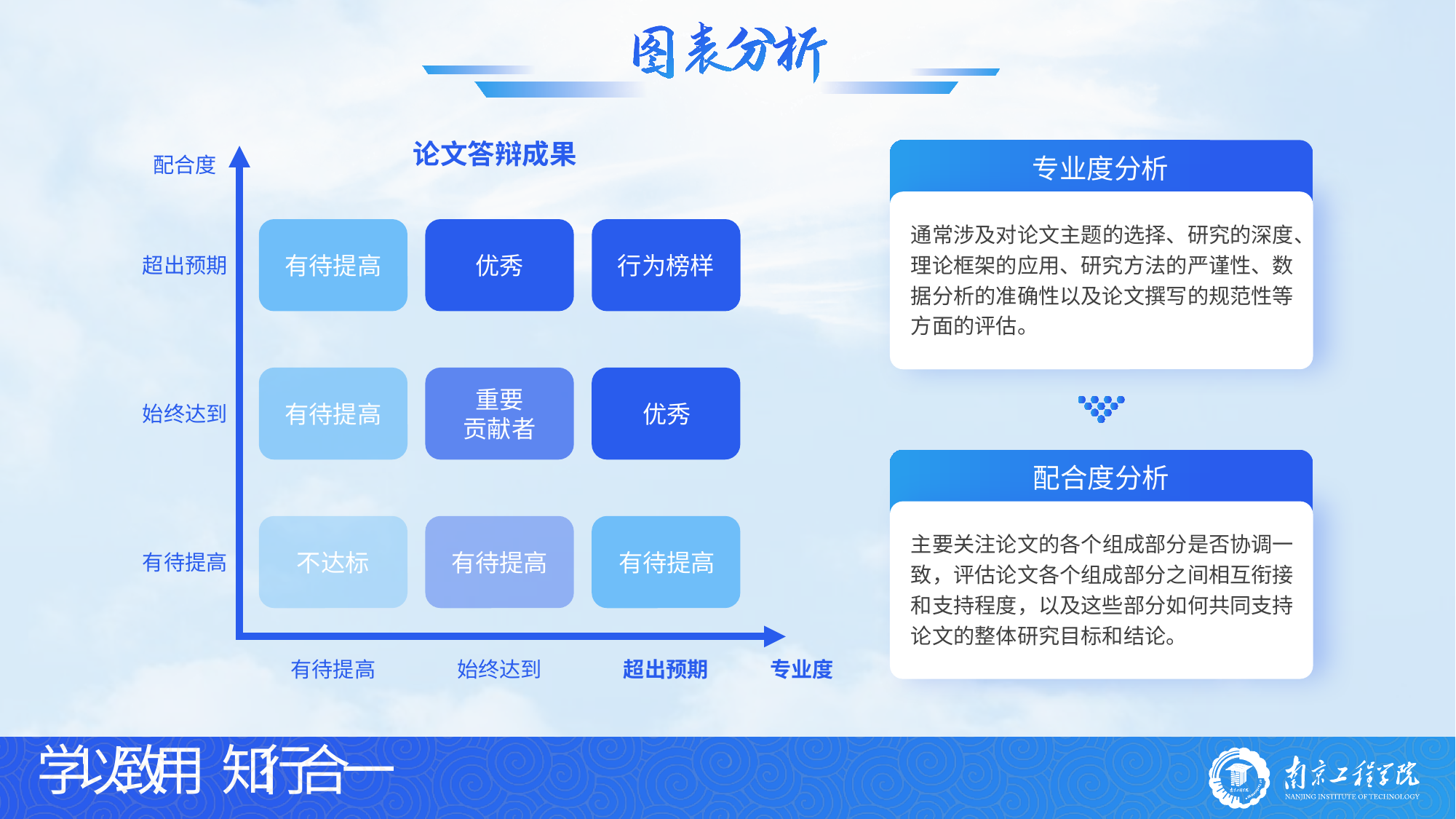

论文答辩成果
配合度

有待提高
优秀
行为榜样
超出预期

重要
贡献者
有待提高
优秀
始终达到

有待提高
不达标
有待提高
有待提高
有待提高
始终达到
超出预期
专业度
专业度分析
通常涉及对论文主题的选择、研究的深度、理论框架的应用、研究方法的严谨性、数据分析的准确性以及论文撰写的规范性等方面的评估。

配合度分析
主要关注论文的各个组成部分是否协调一致，评估论文各个组成部分之间相互衔接和支持程度，以及这些部分如何共同支持论文的整体研究目标和结论。